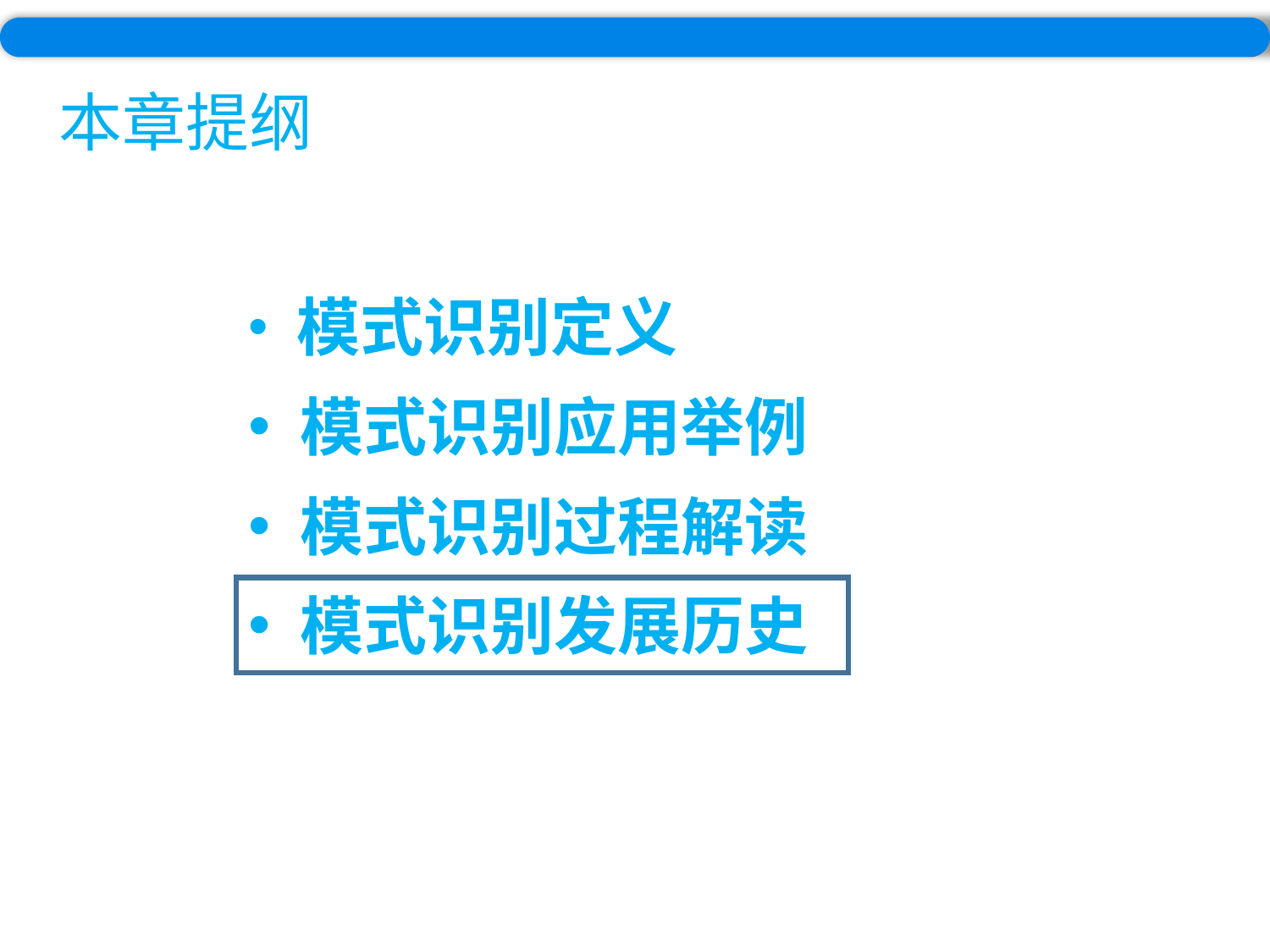

本章提纲

 模式识别定义
 模式识别应用举例
 模式识别过程解读
 模式识别发展历史